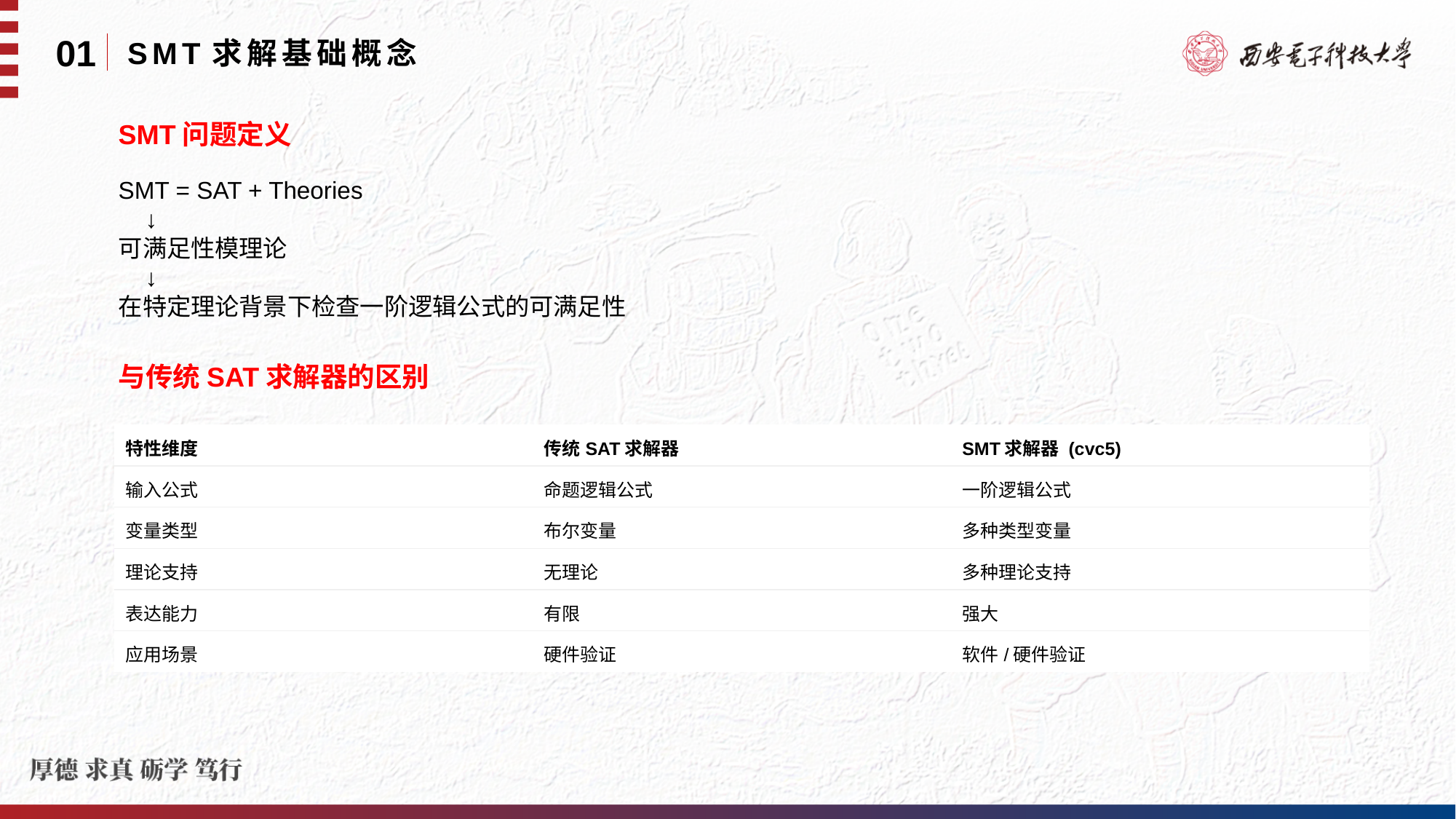

01
SMT求解基础概念
SMT问题定义
SMT = SAT + Theories
    ↓
可满足性模理论
    ↓
在特定理论背景下检查一阶逻辑公式的可满足性
与传统SAT求解器的区别
| 特性维度 | 传统SAT求解器 | SMT求解器 (cvc5) |
| --- | --- | --- |
| 输入公式 | 命题逻辑公式 | 一阶逻辑公式 |
| 变量类型 | 布尔变量 | 多种类型变量 |
| 理论支持 | 无理论 | 多种理论支持 |
| 表达能力 | 有限 | 强大 |
| 应用场景 | 硬件验证 | 软件/硬件验证 |